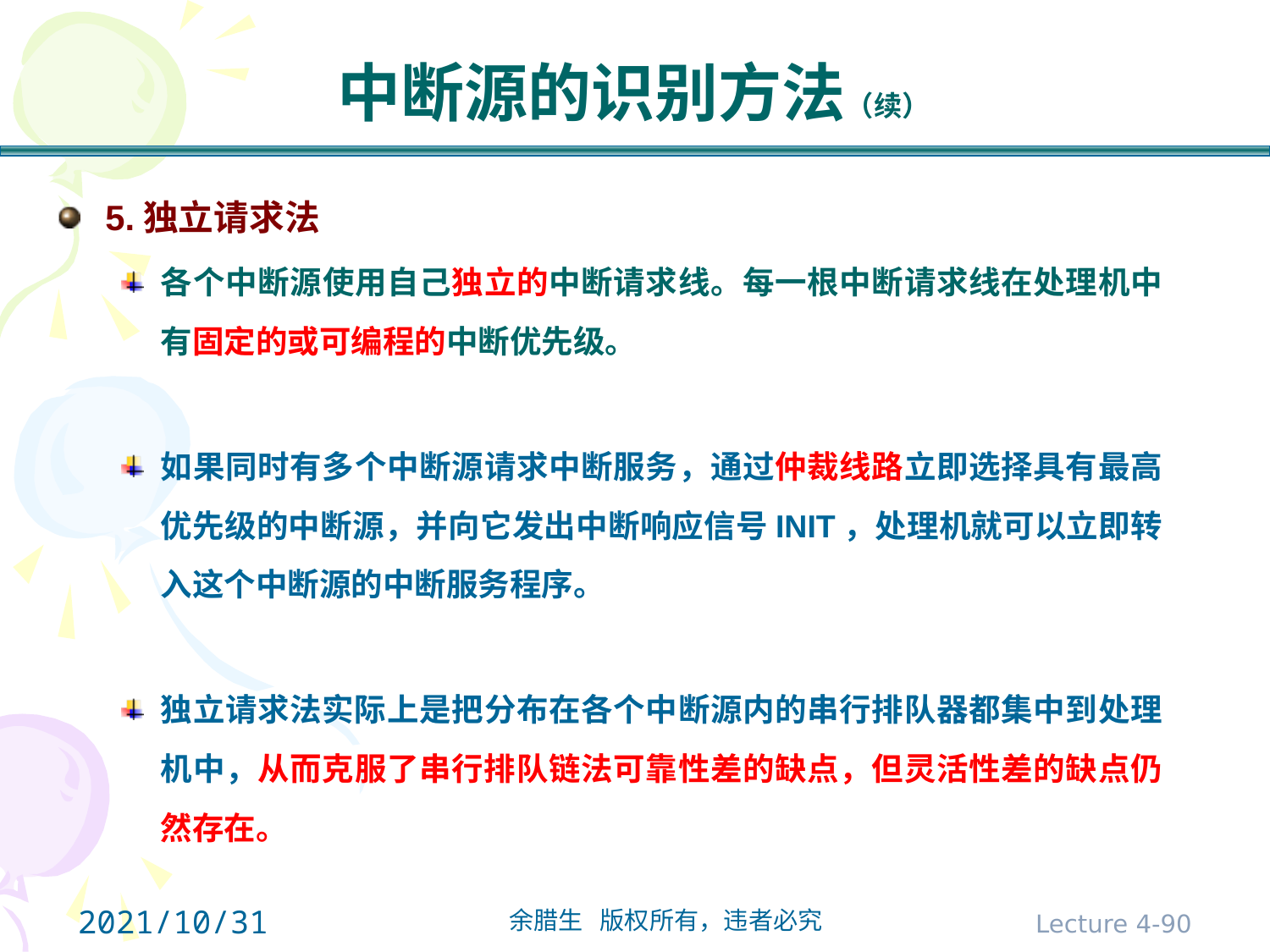

# 中断源的识别方法（续）
5.独立请求法
各个中断源使用自己独立的中断请求线。每一根中断请求线在处理机中有固定的或可编程的中断优先级。

如果同时有多个中断源请求中断服务，通过仲裁线路立即选择具有最高优先级的中断源，并向它发出中断响应信号INIT，处理机就可以立即转入这个中断源的中断服务程序。

独立请求法实际上是把分布在各个中断源内的串行排队器都集中到处理机中，从而克服了串行排队链法可靠性差的缺点，但灵活性差的缺点仍然存在。
2021/10/31
Lecture 4-90